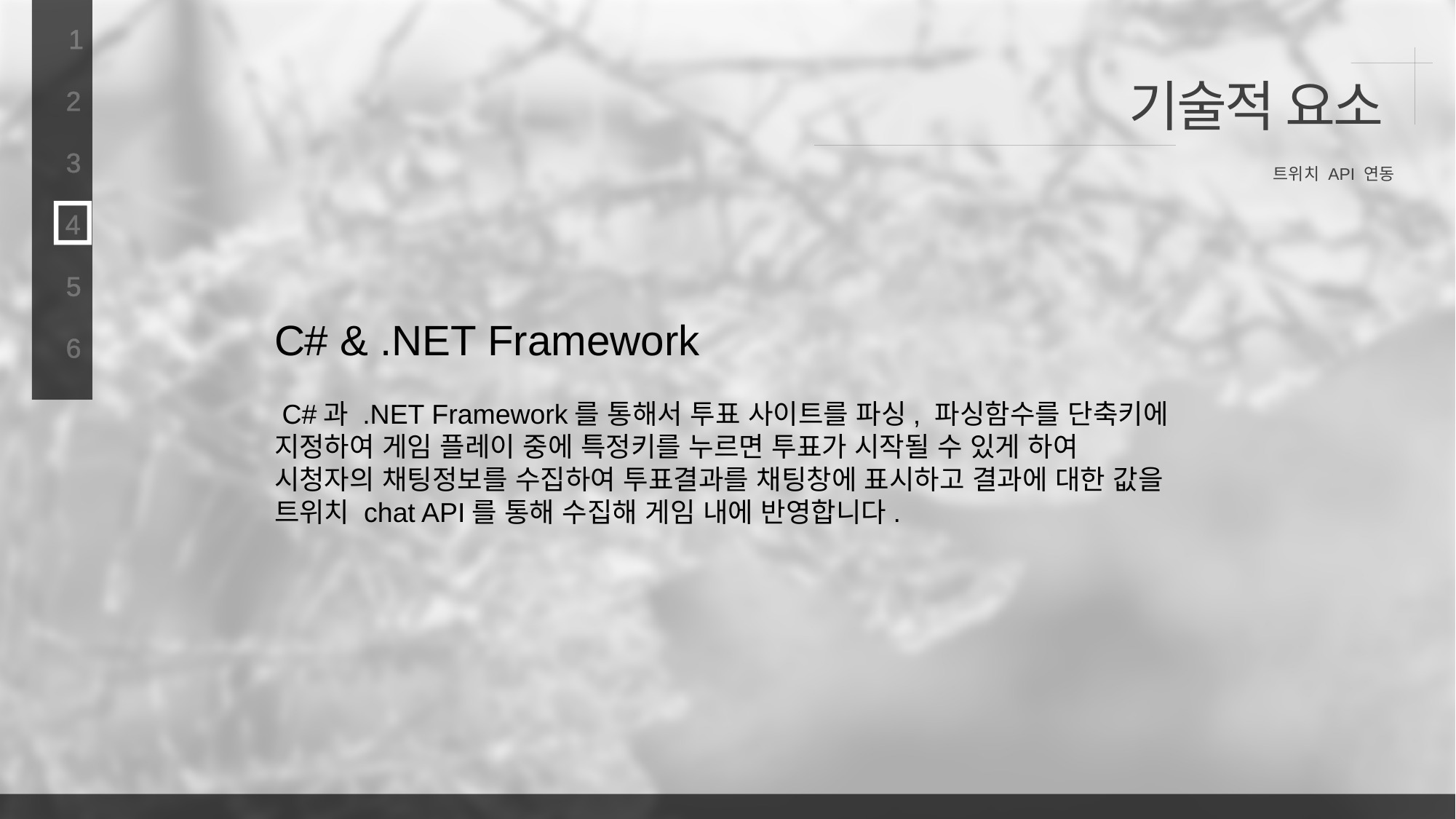

1
기술적 요소
2
3
트위치 API 연동

4
5
C# & .NET Framework

 C#과 .NET Framework를 통해서 투표 사이트를 파싱, 파싱함수를 단축키에
지정하여 게임 플레이 중에 특정키를 누르면 투표가 시작될 수 있게 하여
시청자의 채팅정보를 수집하여 투표결과를 채팅창에 표시하고 결과에 대한 값을
트위치 chat API를 통해 수집해 게임 내에 반영합니다.

6